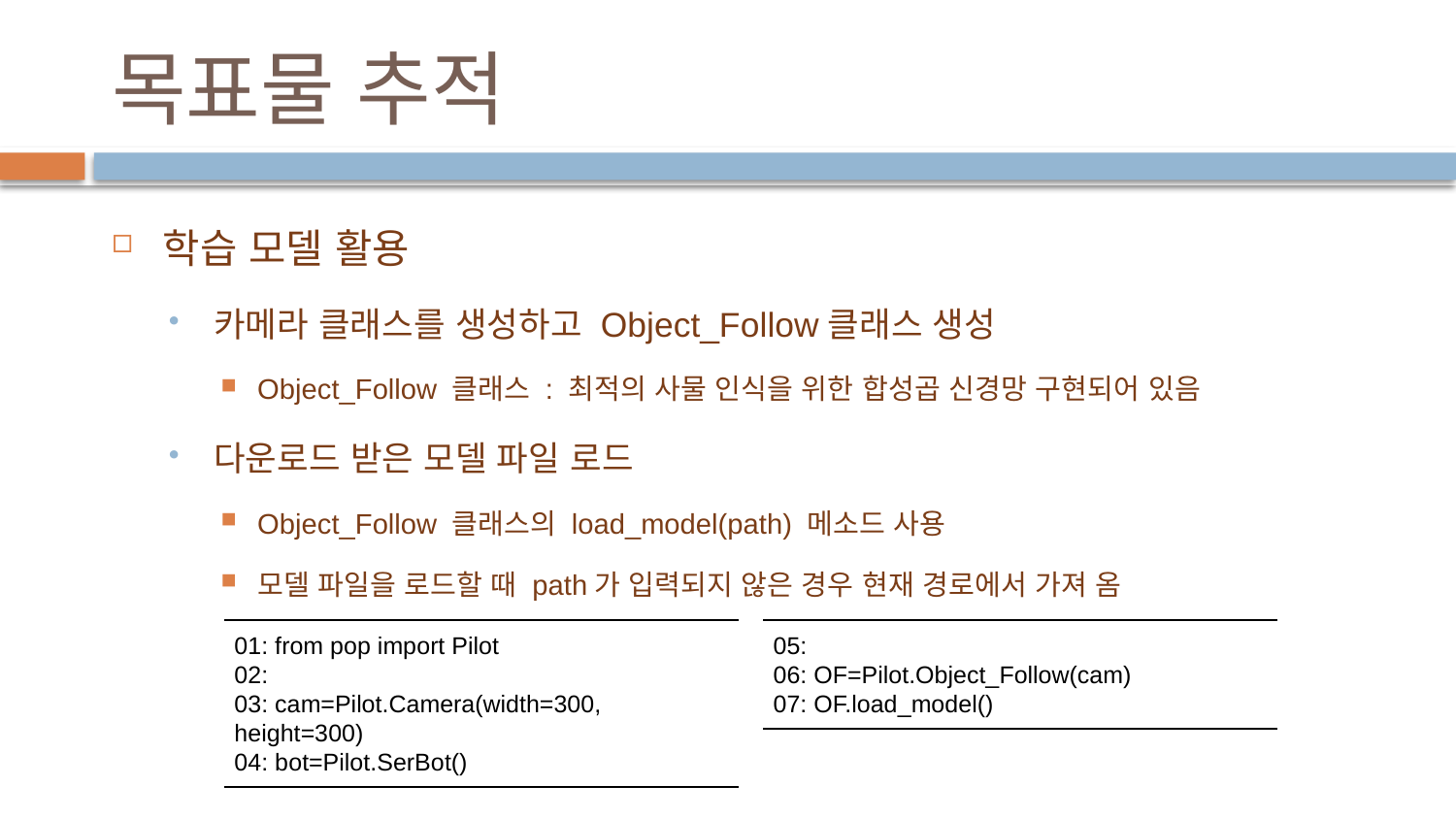

# 목표물 추적
학습 모델 활용
카메라 클래스를 생성하고 Object_Follow클래스 생성
Object_Follow 클래스 : 최적의 사물 인식을 위한 합성곱 신경망 구현되어 있음
다운로드 받은 모델 파일 로드
Object_Follow 클래스의 load_model(path) 메소드 사용
모델 파일을 로드할 때 path가 입력되지 않은 경우 현재 경로에서 가져 옴
| 01: from pop import Pilot 02: 03: cam=Pilot.Camera(width=300, height=300) 04: bot=Pilot.SerBot() |
| --- |
| 05: 06: OF=Pilot.Object\_Follow(cam) 07: OF.load\_model() |
| --- |